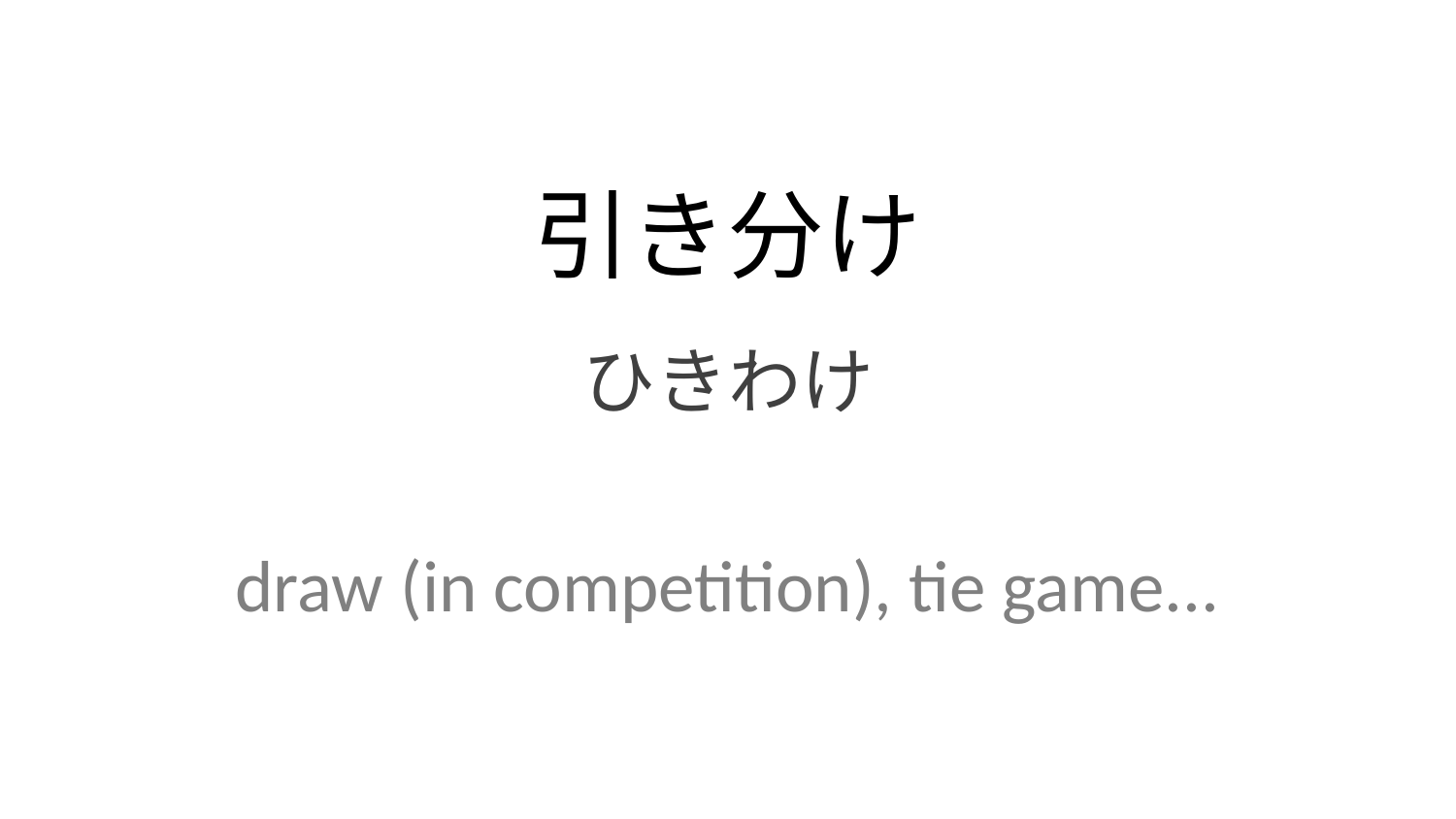

引き分け

ひきわけ
draw (in competition), tie game...